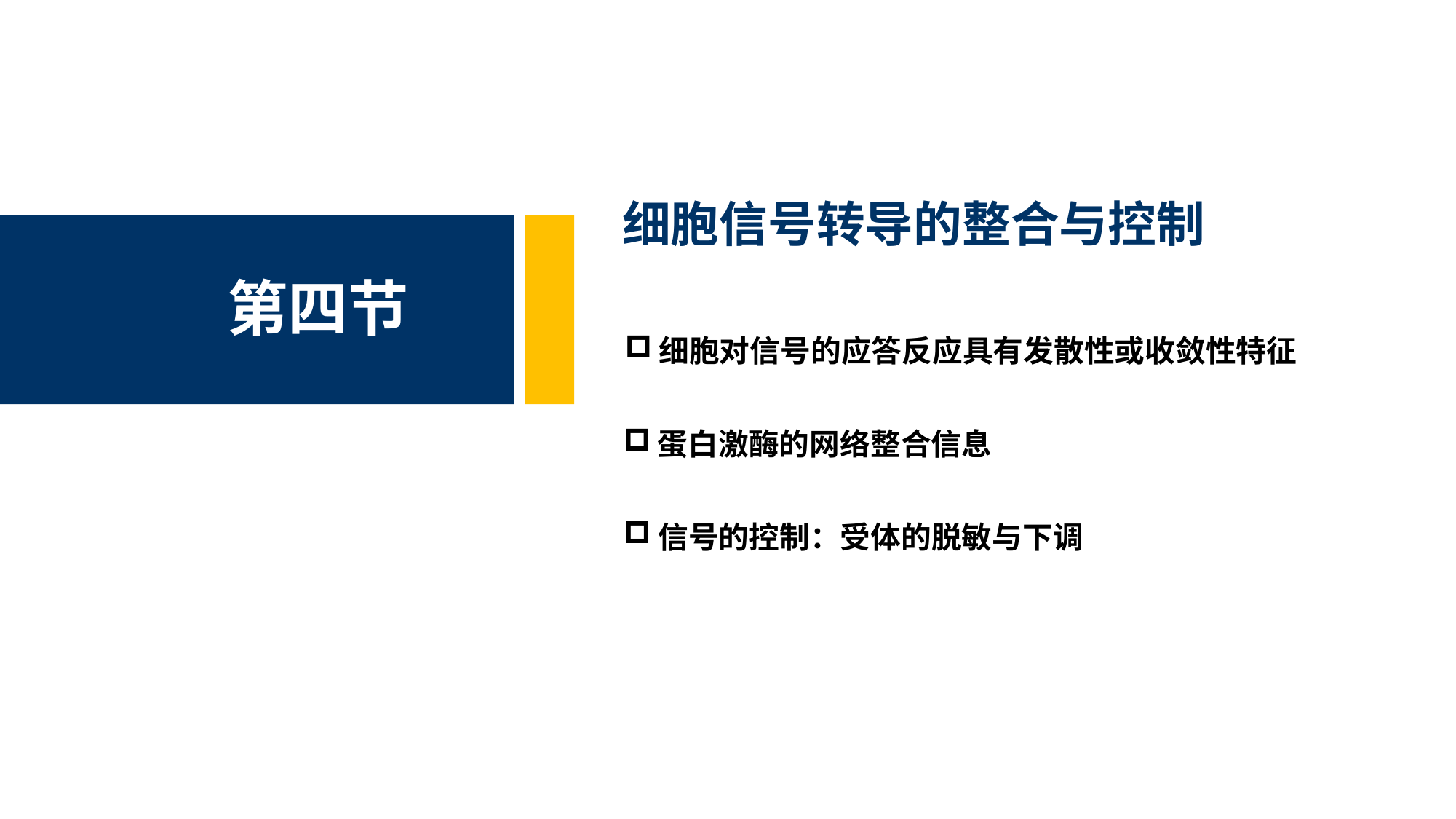

细胞信号转导的整合与控制

第四节
细胞对信号的应答反应具有发散性或收敛性特征
蛋白激酶的网络整合信息
信号的控制：受体的脱敏与下调